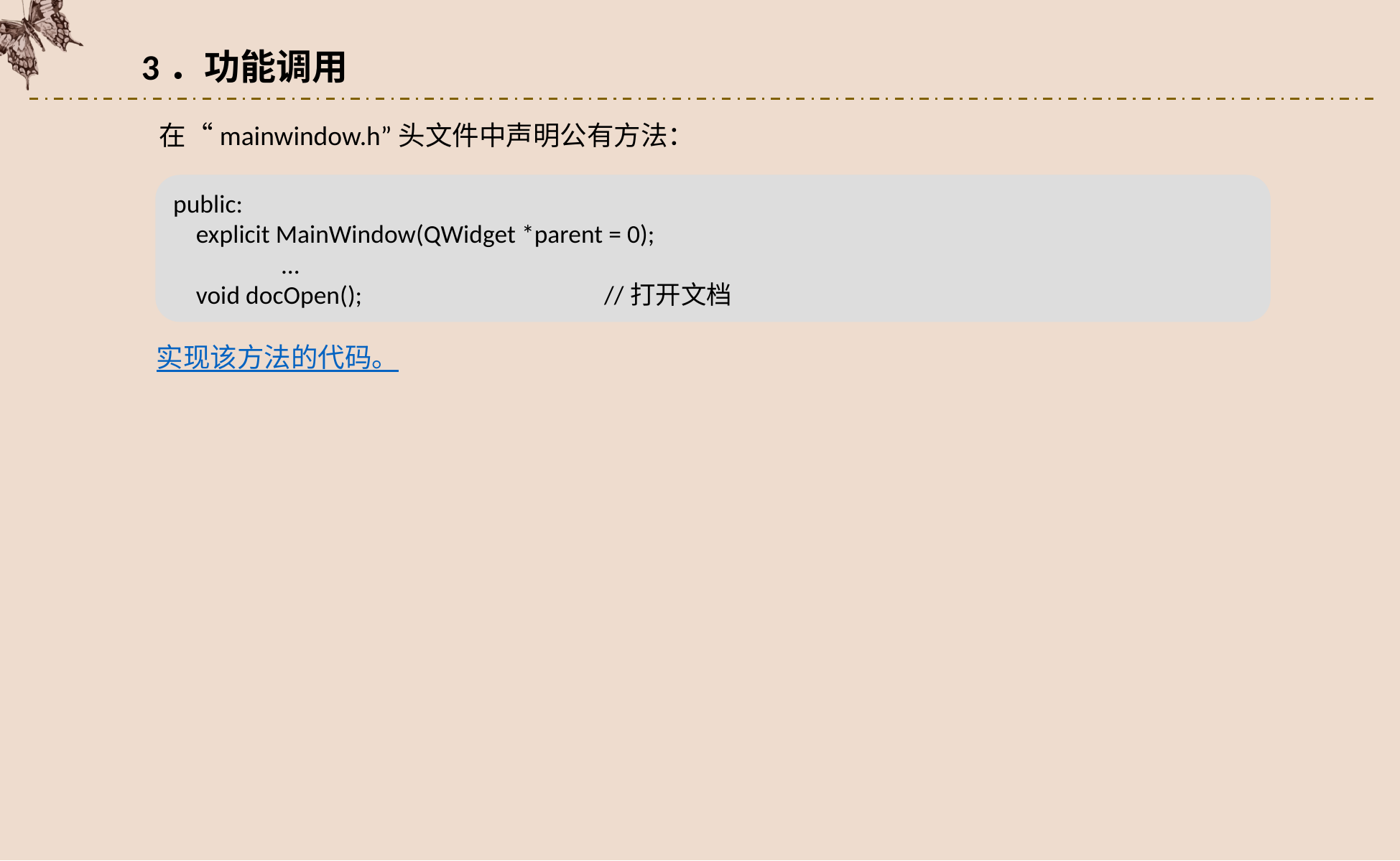

3．功能调用
在“mainwindow.h”头文件中声明公有方法：
public:
    explicit MainWindow(QWidget *parent = 0);
	...
    void docOpen();			//打开文档
实现该方法的代码。